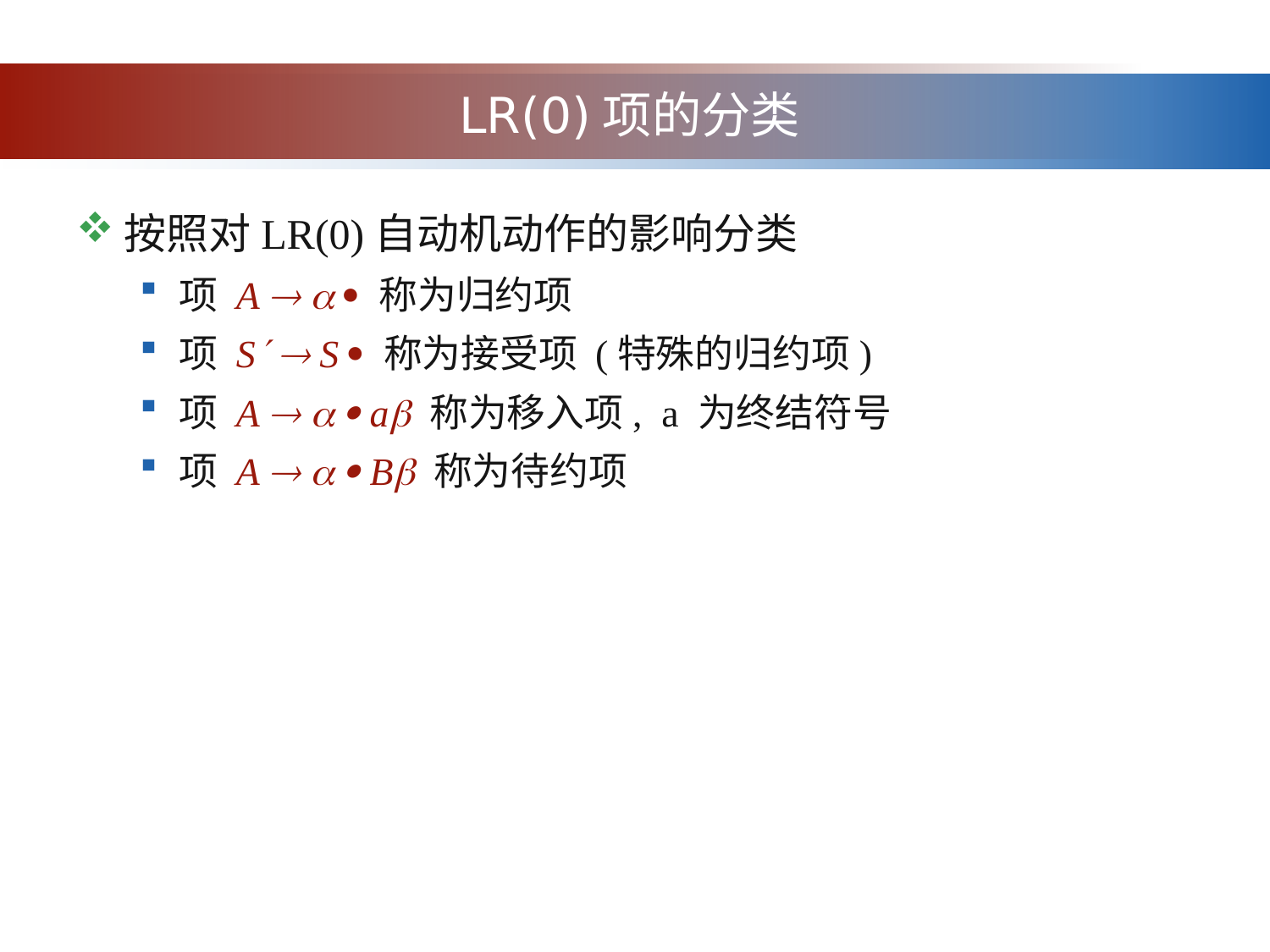

# LR(0)项的分类
按照对LR(0)自动机动作的影响分类
项 A → α • 称为归约项
项 S′ → S • 称为接受项 (特殊的归约项)
项 A → α • aβ 称为移入项,  a 为终结符号
项 A → α • Bβ 称为待约项